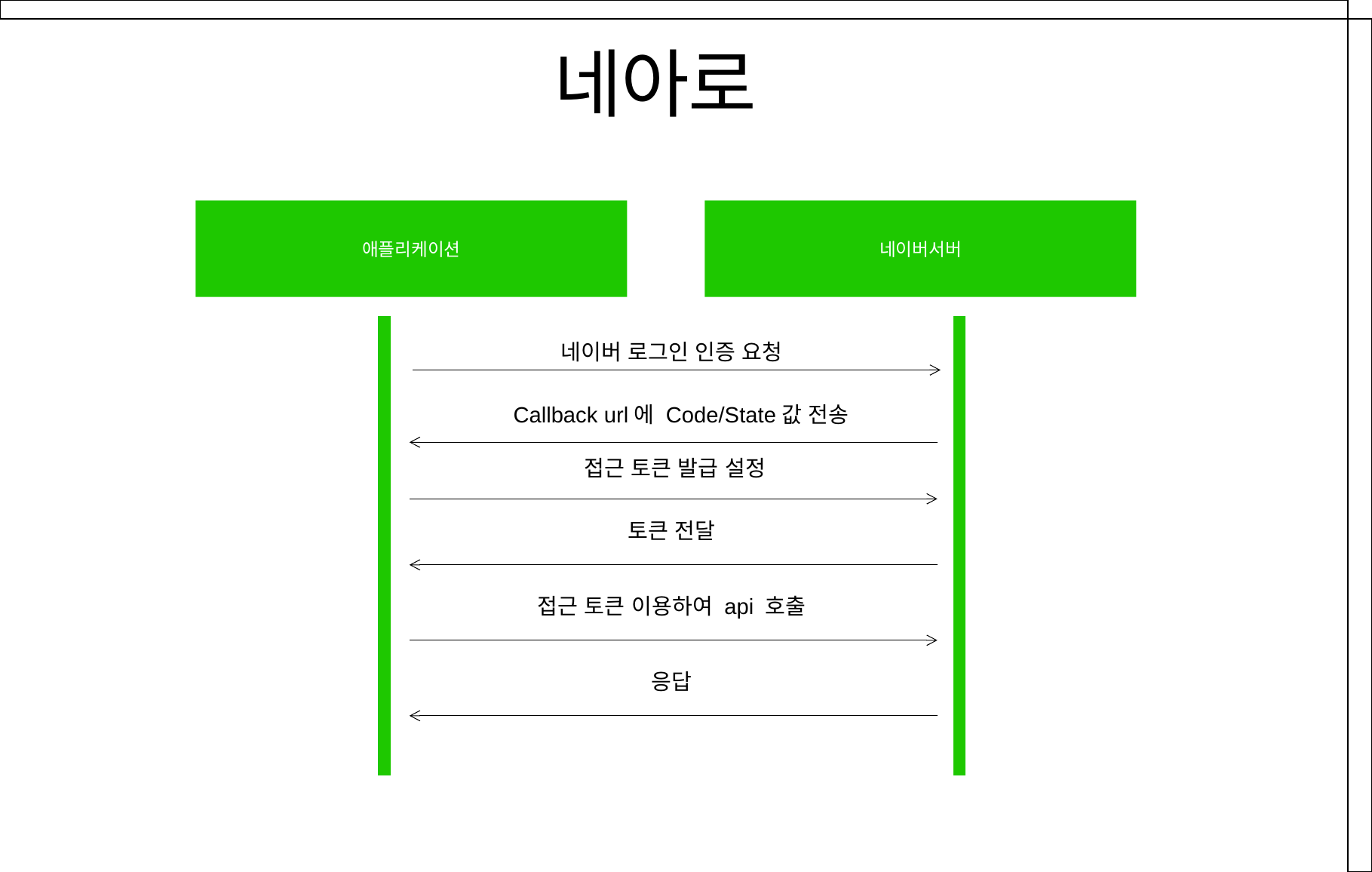

네아로
애플리케이션
네이버서버
네이버 로그인 인증 요청
Callback url에 Code/State값 전송

접근 토큰 발급 설정
토큰 전달
접근 토큰 이용하여 api 호출
응답